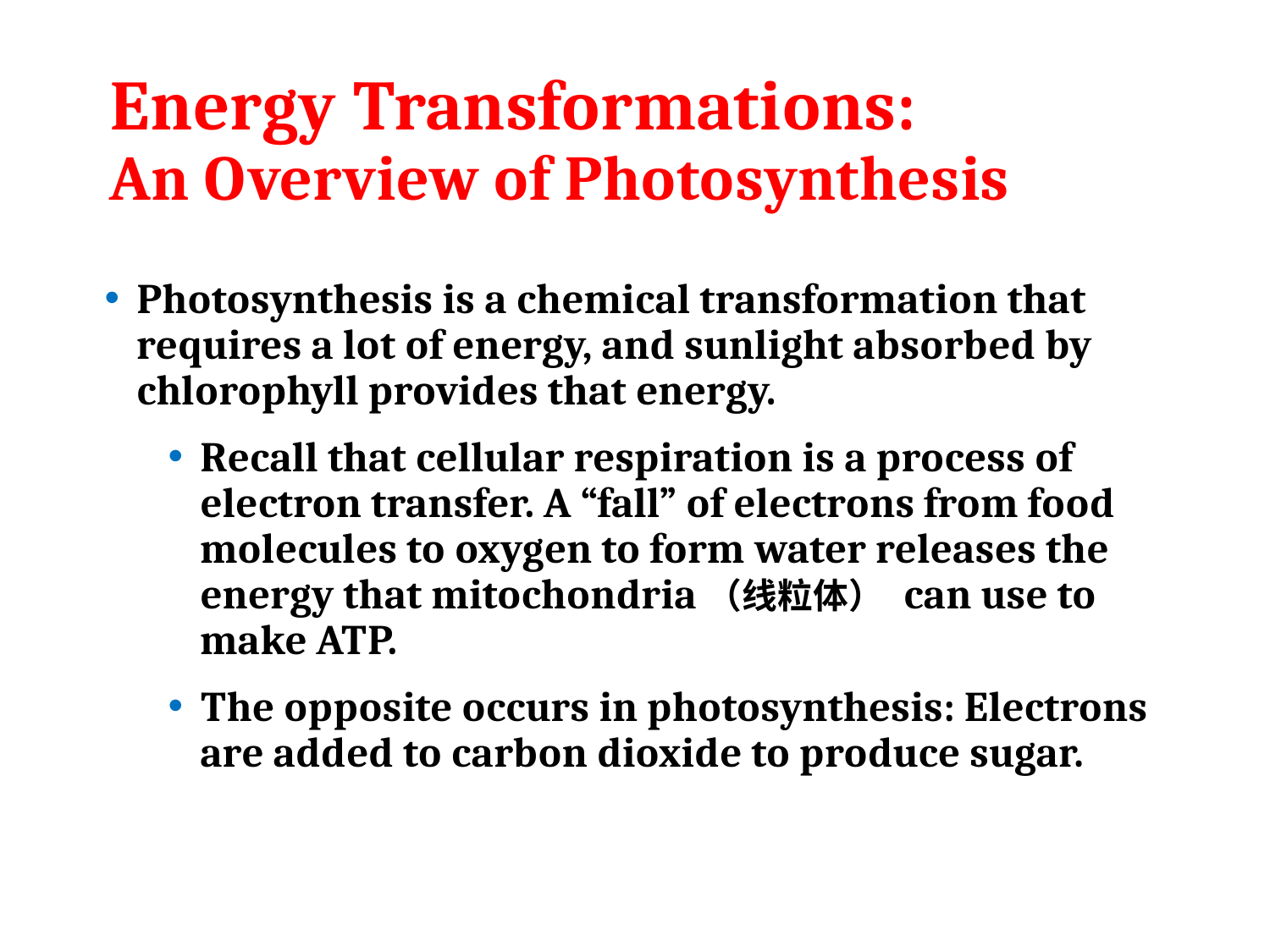

# Energy Transformations: An Overview of Photosynthesis
Photosynthesis is a chemical transformation that requires a lot of energy, and sunlight absorbed by chlorophyll provides that energy.
Recall that cellular respiration is a process of electron transfer. A “fall” of electrons from food molecules to oxygen to form water releases the energy that mitochondria（线粒体） can use to make ATP.
The opposite occurs in photosynthesis: Electrons are added to carbon dioxide to produce sugar.